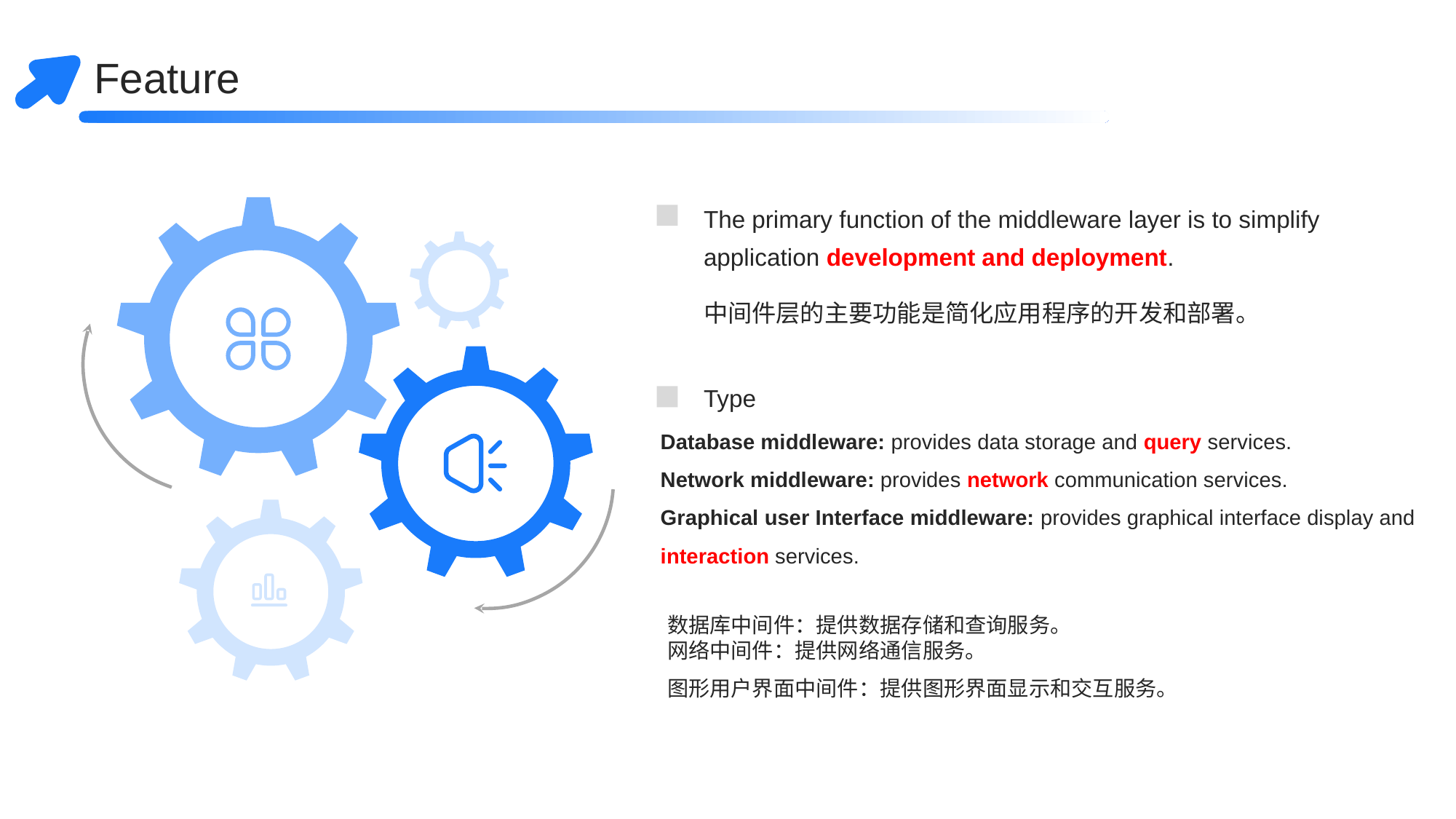

Feature

The primary function of the middleware layer is to simplify application development and deployment.

中间件层的主要功能是简化应用程序的开发和部署。

Type

Database middleware: provides data storage and query services.
Network middleware: provides network communication services.
Graphical user Interface middleware: provides graphical interface display and interaction services.

数据库中间件：提供数据存储和查询服务。
网络中间件：提供网络通信服务。
图形用户界面中间件：提供图形界面显示和交互服务。